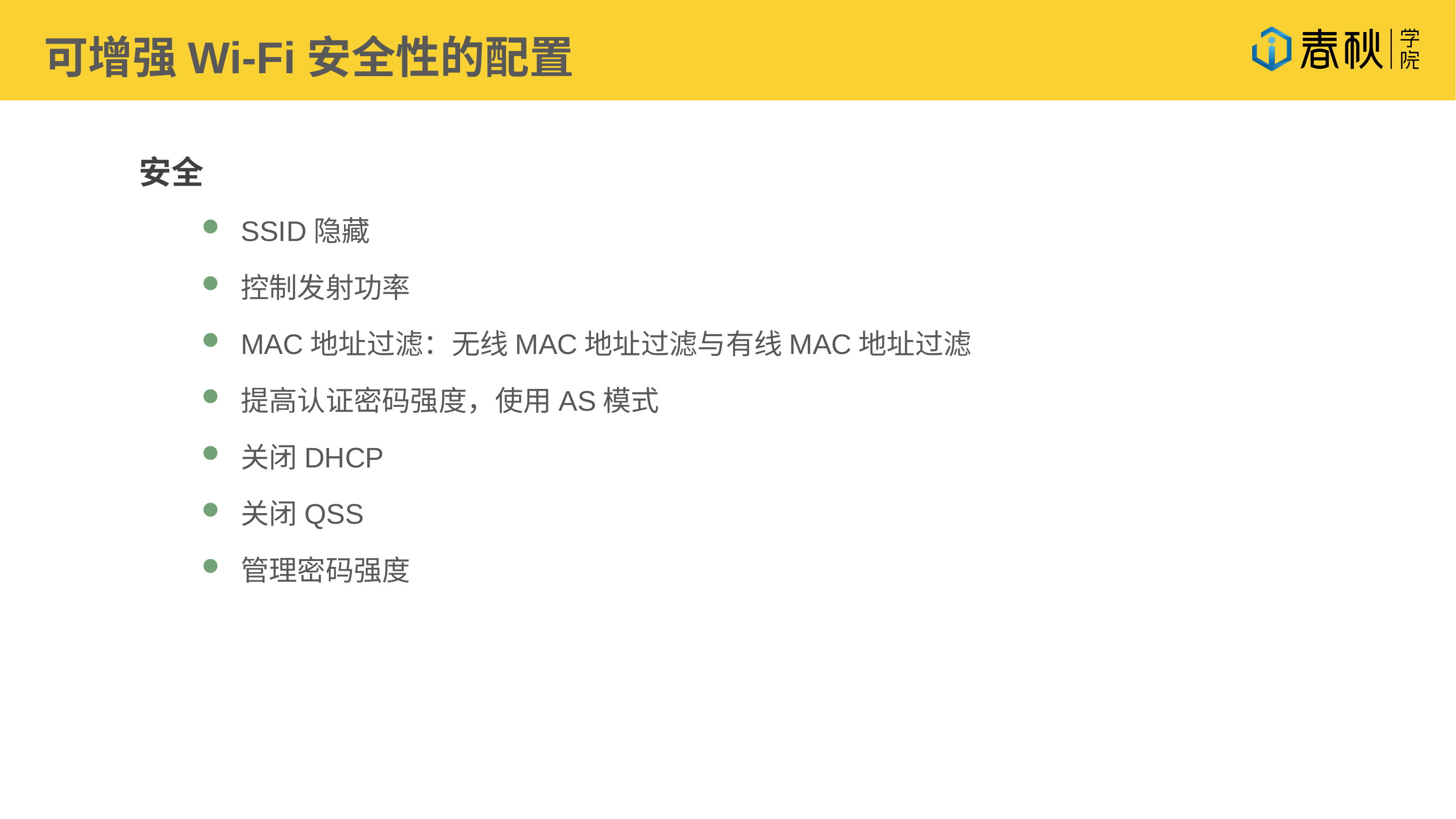

可增强Wi-Fi安全性的配置
安全
SSID隐藏
控制发射功率
MAC地址过滤：无线MAC地址过滤与有线MAC地址过滤
提高认证密码强度，使用AS模式
关闭DHCP
关闭QSS
管理密码强度